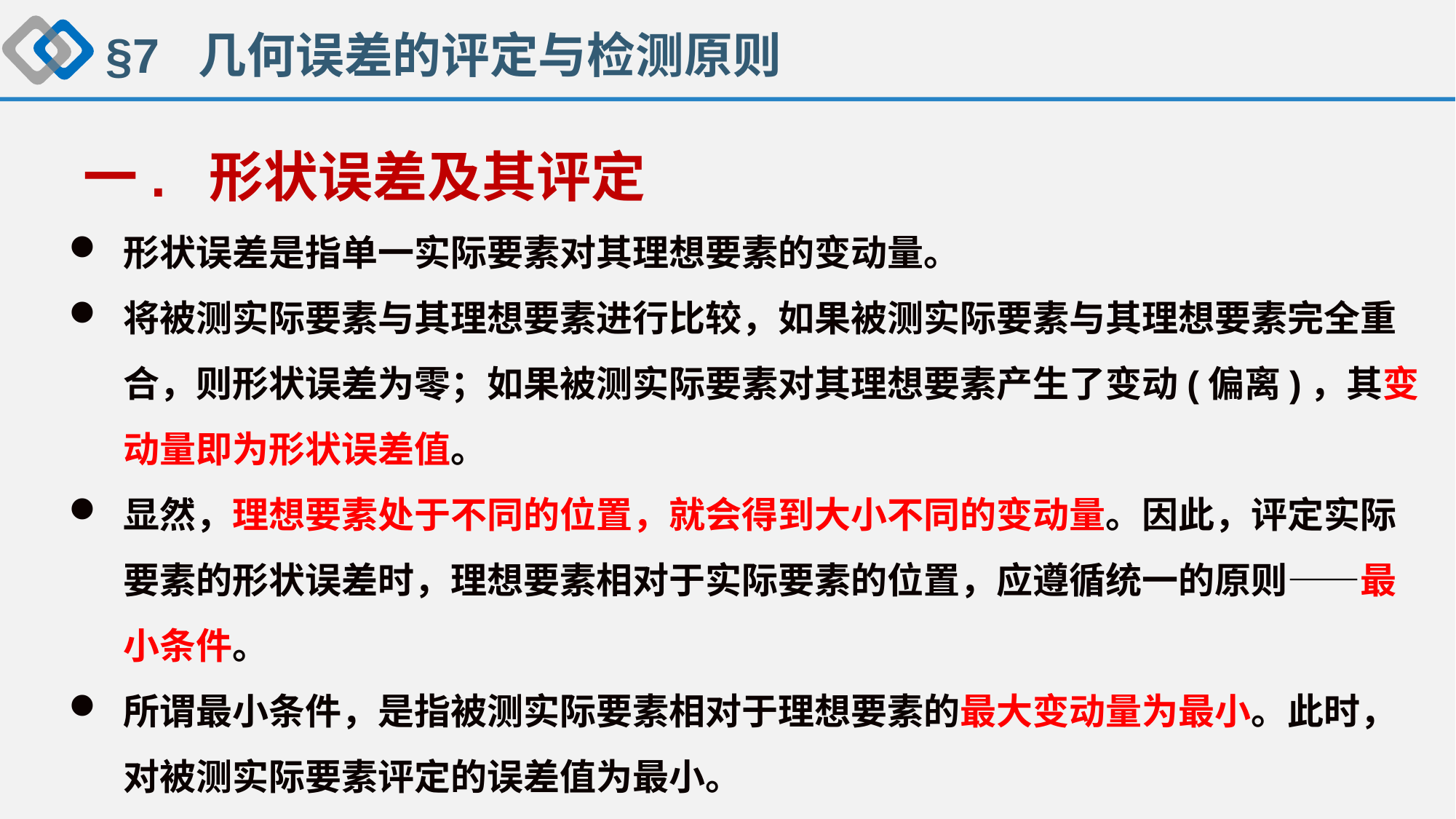

§7  几何误差的评定与检测原则
   一.  形状误差及其评定
形状误差是指单一实际要素对其理想要素的变动量。
将被测实际要素与其理想要素进行比较，如果被测实际要素与其理想要素完全重合，则形状误差为零；如果被测实际要素对其理想要素产生了变动(偏离)，其变动量即为形状误差值。
显然，理想要素处于不同的位置，就会得到大小不同的变动量。因此，评定实际要素的形状误差时，理想要素相对于实际要素的位置，应遵循统一的原则——最小条件。
所谓最小条件，是指被测实际要素相对于理想要素的最大变动量为最小。此时，对被测实际要素评定的误差值为最小。